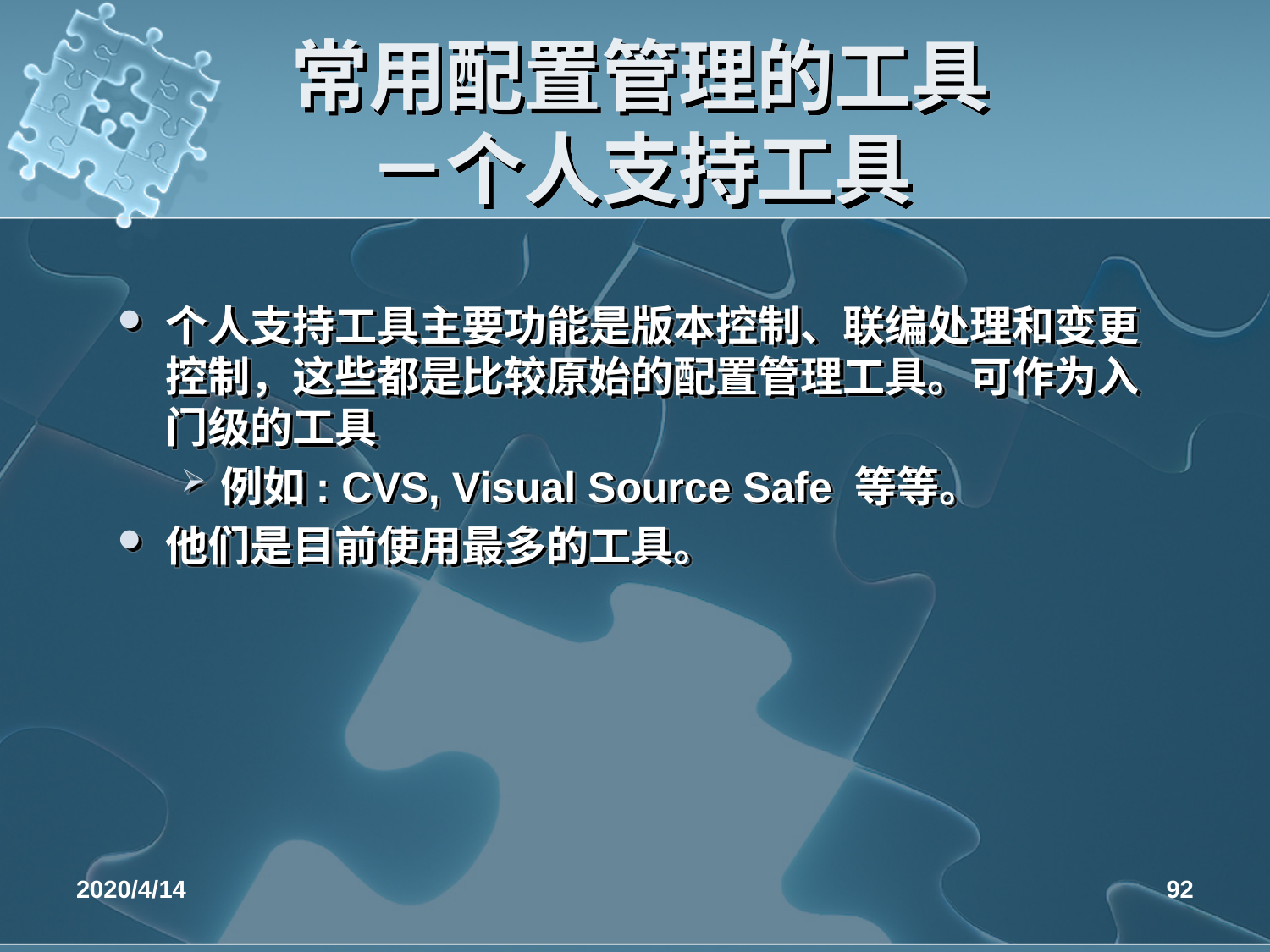

# 常用配置管理的工具 －个人支持工具
个人支持工具主要功能是版本控制、联编处理和变更控制，这些都是比较原始的配置管理工具。可作为入门级的工具
例如: CVS, Visual Source Safe 等等。
他们是目前使用最多的工具。
2020/4/14
92